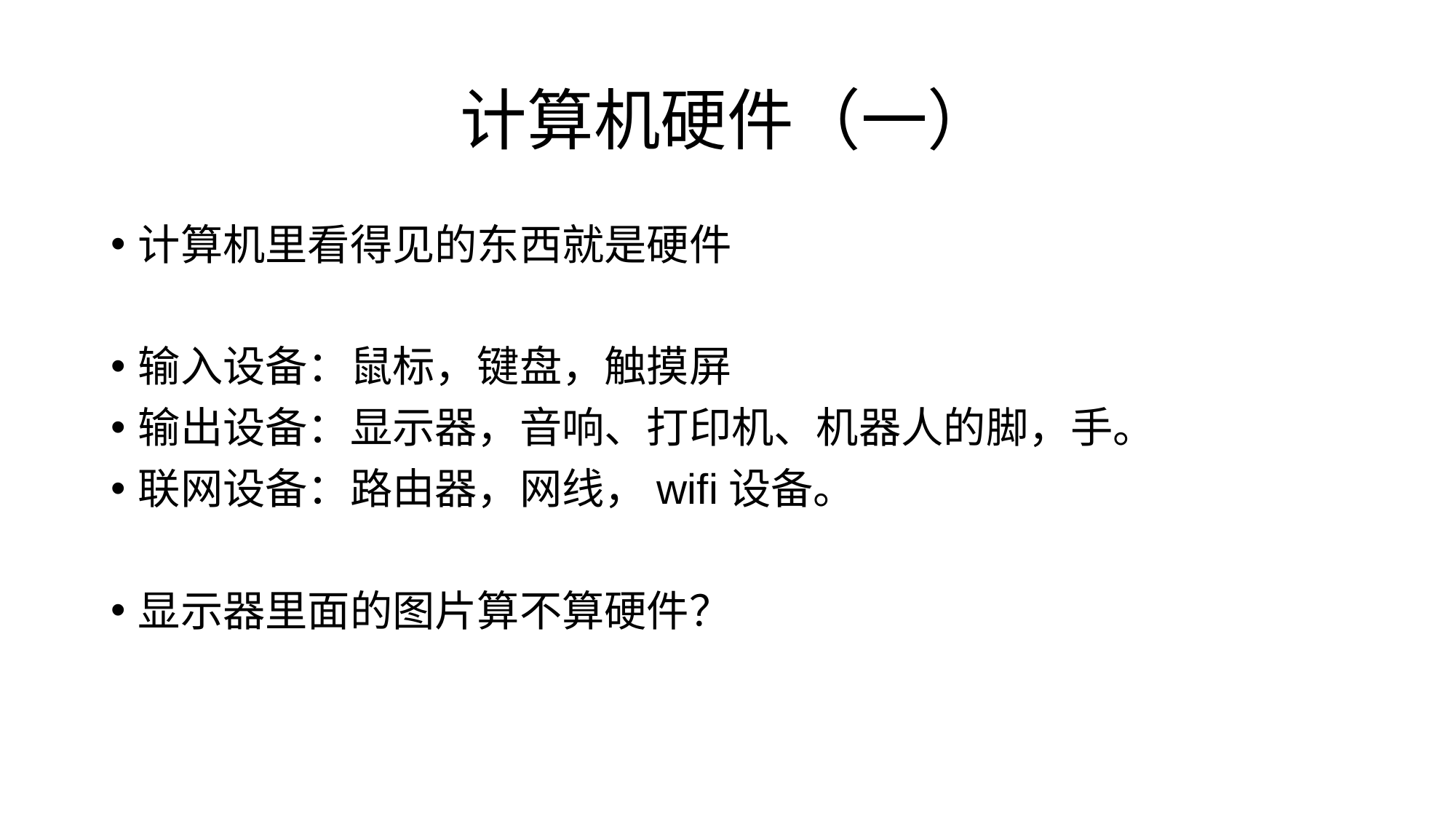

# 计算机硬件（一）
计算机里看得见的东西就是硬件

输入设备：鼠标，键盘，触摸屏
输出设备：显示器，音响、打印机、机器人的脚，手。
联网设备：路由器，网线，wifi设备。

显示器里面的图片算不算硬件？